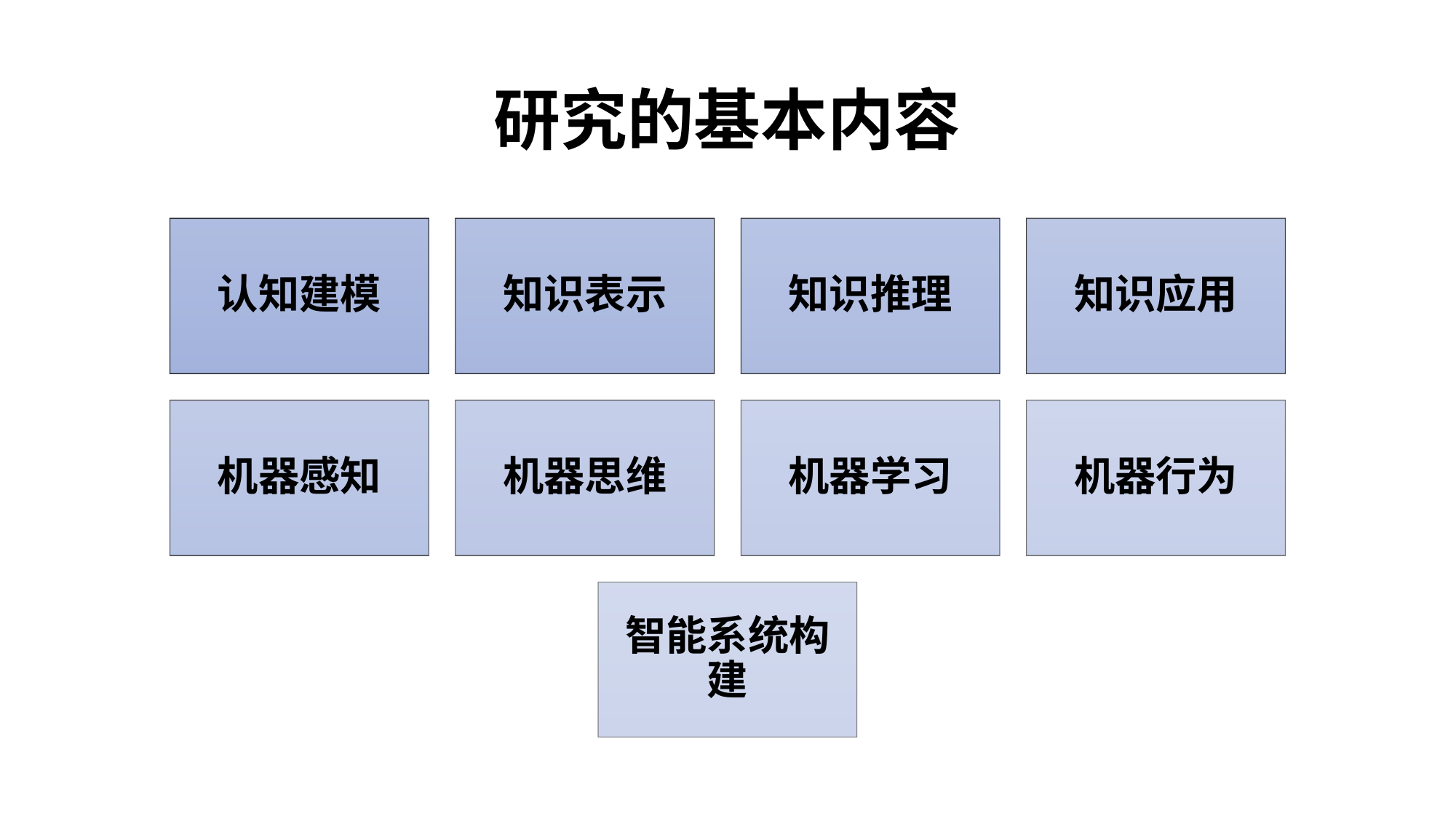

# 研究的基本内容
认知建模
知识表示
知识推理
知识应用
机器感知
机器思维
机器学习
机器行为
智能系统构建